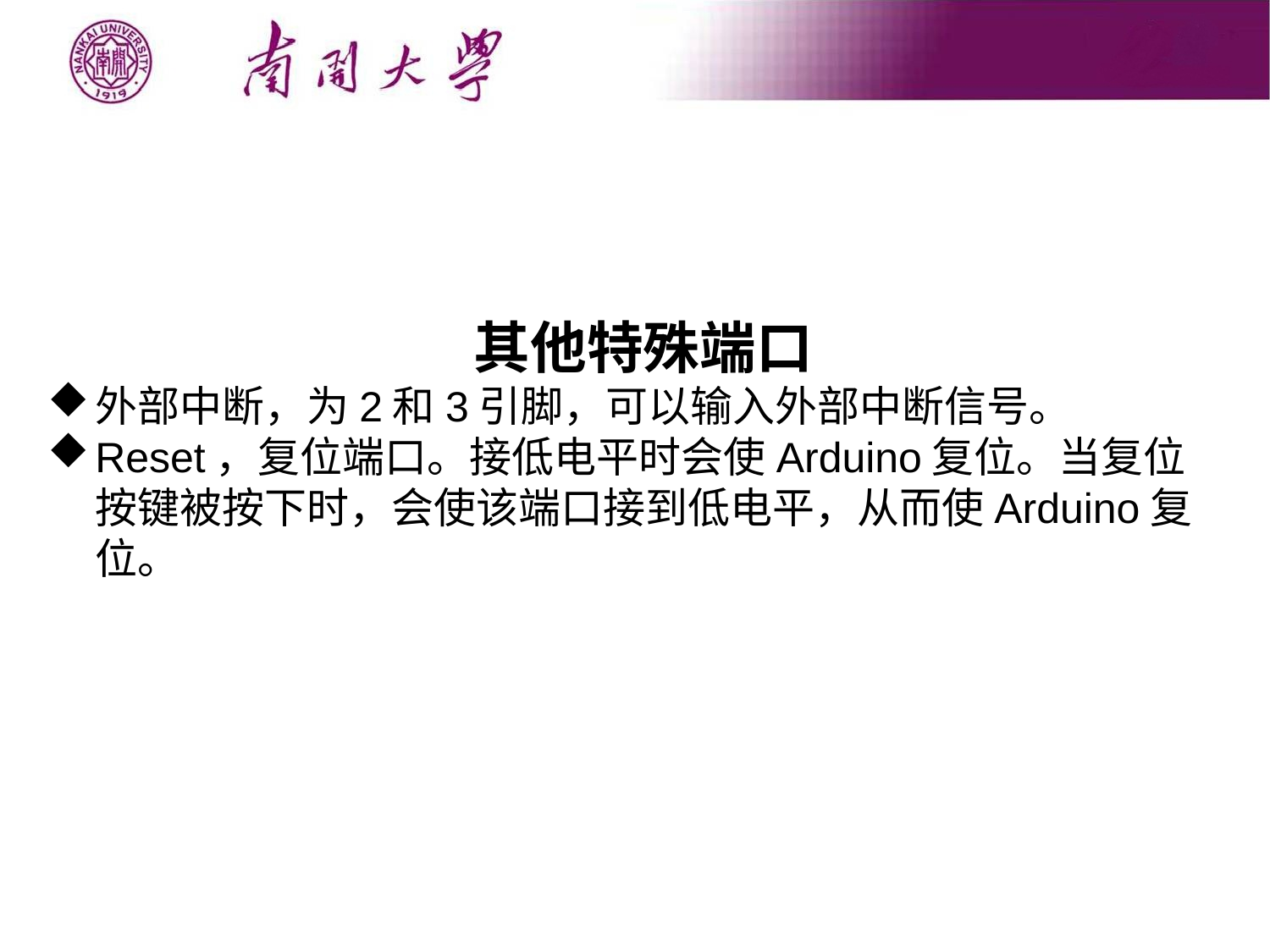

其他特殊端口
外部中断，为2和3引脚，可以输入外部中断信号。
Reset，复位端口。接低电平时会使Arduino复位。当复位按键被按下时，会使该端口接到低电平，从而使Arduino复位。